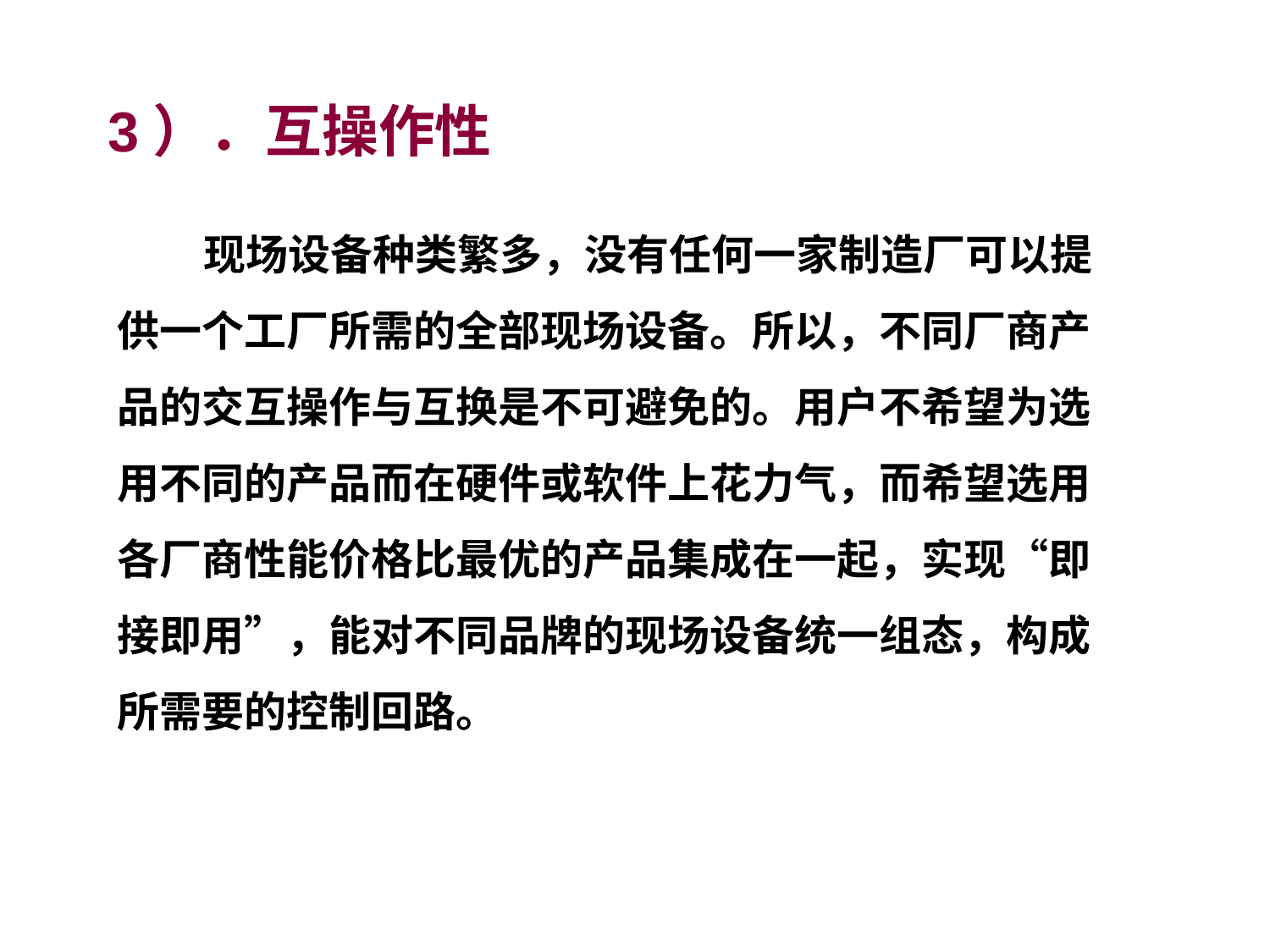

# 3）．互操作性
。
        现场设备种类繁多，没有任何一家制造厂可以提供一个工厂所需的全部现场设备。所以，不同厂商产品的交互操作与互换是不可避免的。用户不希望为选用不同的产品而在硬件或软件上花力气，而希望选用各厂商性能价格比最优的产品集成在一起，实现“即接即用”，能对不同品牌的现场设备统一组态，构成所需要的控制回路。